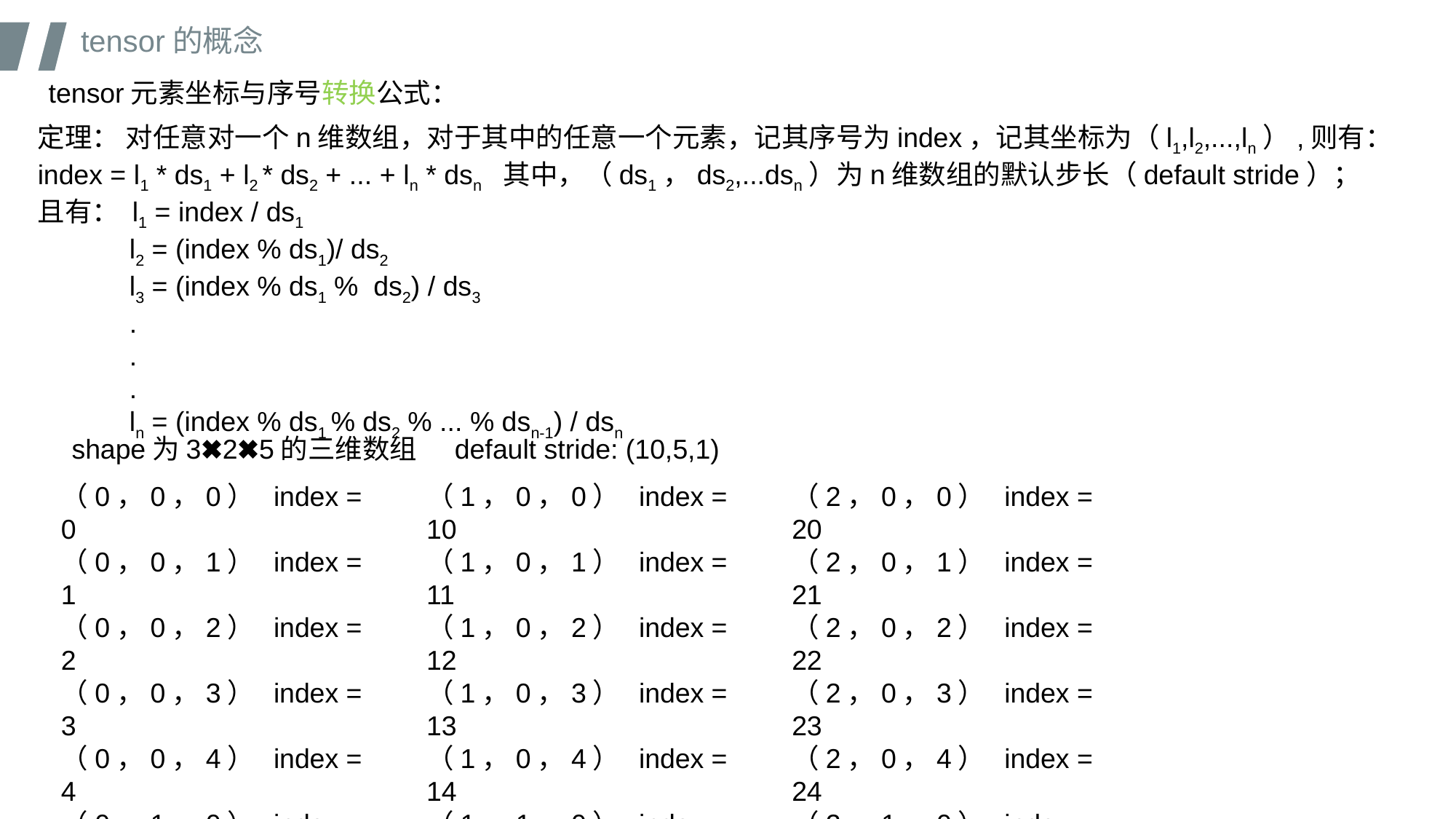

tensor的概念

tensor元素坐标与序号转换公式：
定理： 对任意对一个n维数组，对于其中的任意一个元素，记其序号为index，记其坐标为（l1,l2,...,ln）,则有：
index = l1 * ds1 + l2 * ds2 + ... + ln * dsn  其中，（ds1，ds2,...dsn）为n维数组的默认步长（default stride）；
且有： l1 = index / ds1
            l2 = (index % ds1)/ ds2
            l3 = (index % ds1 %  ds2) / ds3
            .
            .
            .
            ln = (index % ds1 % ds2 % ... % dsn-1) / dsn
shape为3✖️2✖️5的三维数组     default stride: (10,5,1)
（0，0，0）  index = 0
（0，0，1）  index = 1
（0，0，2）  index = 2
（0，0，3）  index = 3
（0，0，4）  index = 4
（0，1，0）  index = 5
（0，1，1）  index = 6
（0，1，2）  index = 7
（0，1，3）  index = 8
（0，1，4）  index = 9
（1，0，0）  index = 10
（1，0，1）  index = 11
（1，0，2）  index = 12
（1，0，3）  index = 13
（1，0，4）  index = 14
（1，1，0）  index = 15
（1，1，1）  index = 16
（1，1，2）  index = 17
（1，1，3）  index = 18
（1，1，4）  index = 19
（2，0，0）  index = 20
（2，0，1）  index = 21
（2，0，2）  index = 22
（2，0，3）  index = 23
（2，0，4）  index = 24
（2，1，0）  index = 25
（2，1，1）  index = 26
（2，1，2）  index = 27
（2，1，3）  index = 28
（2，1，4）  index = 29